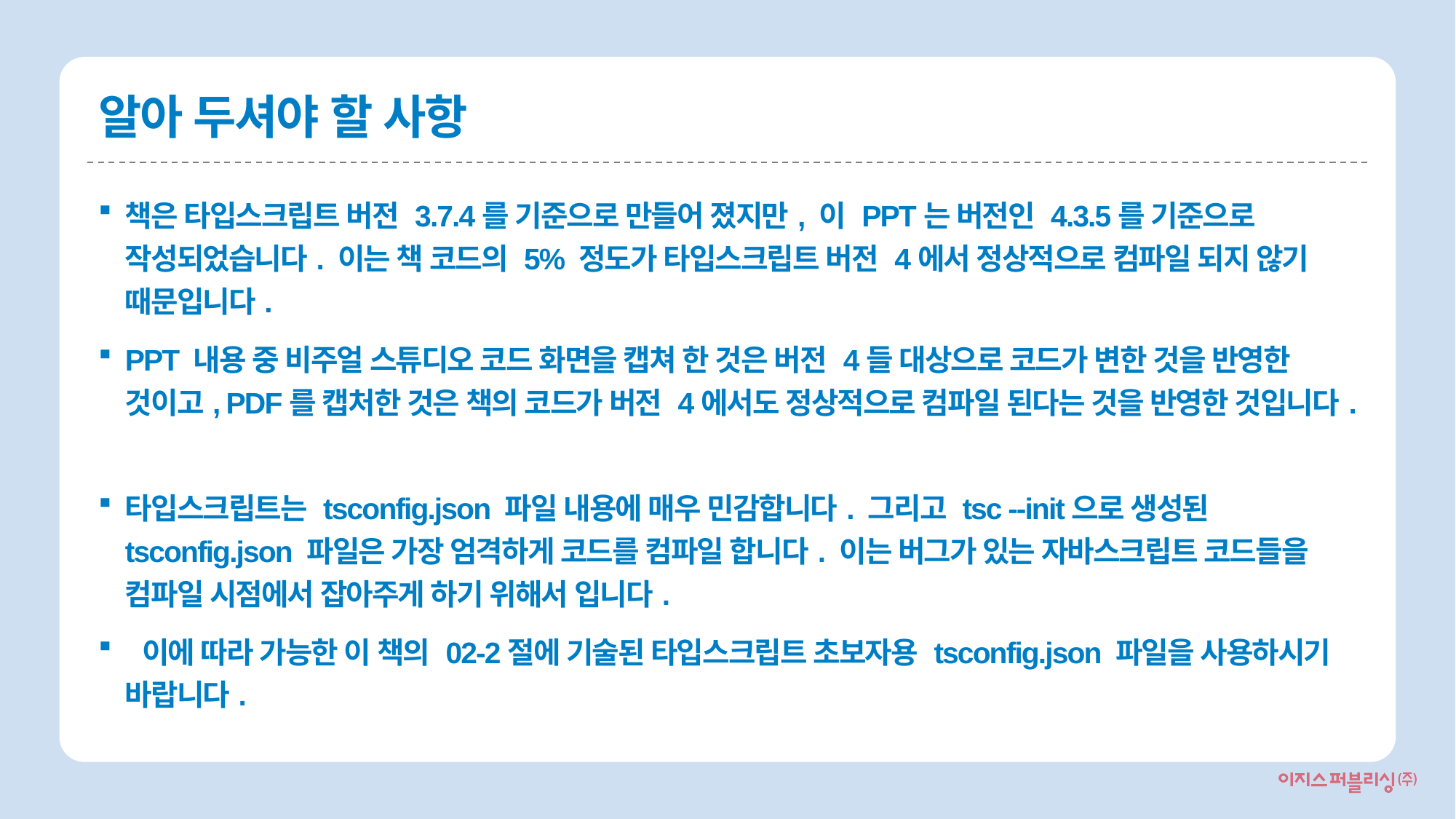

# 알아 두셔야 할 사항
책은 타입스크립트 버전 3.7.4를 기준으로 만들어 졌지만, 이 PPT는 버전인 4.3.5를 기준으로 작성되었습니다. 이는 책 코드의 5% 정도가 타입스크립트 버전 4에서 정상적으로 컴파일 되지 않기 때문입니다.
PPT 내용 중 비주얼 스튜디오 코드 화면을 캡쳐 한 것은 버전 4들 대상으로 코드가 변한 것을 반영한 것이고, PDF를 캡처한 것은 책의 코드가 버전 4에서도 정상적으로 컴파일 된다는 것을 반영한 것입니다.

타입스크립트는 tsconfig.json 파일 내용에 매우 민감합니다. 그리고 tsc --init으로 생성된 tsconfig.json 파일은 가장 엄격하게 코드를 컴파일 합니다. 이는 버그가 있는 자바스크립트 코드들을 컴파일 시점에서 잡아주게 하기 위해서 입니다.
 이에 따라 가능한 이 책의 02-2절에 기술된 타입스크립트 초보자용 tsconfig.json 파일을 사용하시기 바랍니다.